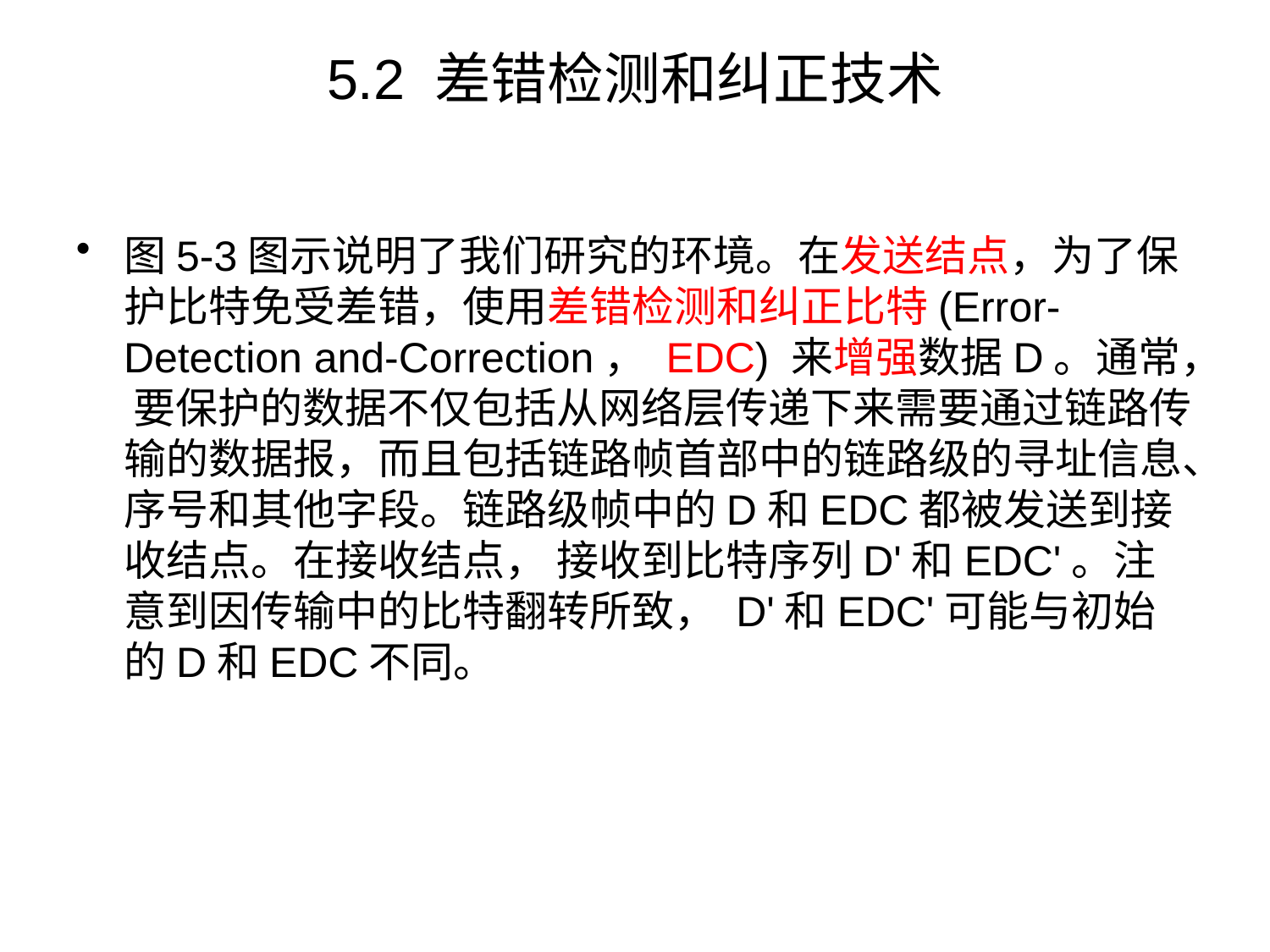

# 5.2 差错检测和纠正技术
图5-3图示说明了我们研究的环境。在发送结点，为了保护比特免受差错，使用差错检测和纠正比特(Error-Detection and-Correction， EDC) 来增强数据D。通常， 要保护的数据不仅包括从网络层传递下来需要通过链路传输的数据报，而且包括链路帧首部中的链路级的寻址信息、序号和其他字段。链路级帧中的D和EDC都被发送到接收结点。在接收结点， 接收到比特序列D'和EDC'。注意到因传输中的比特翻转所致， D'和EDC'可能与初始的D和EDC不同。